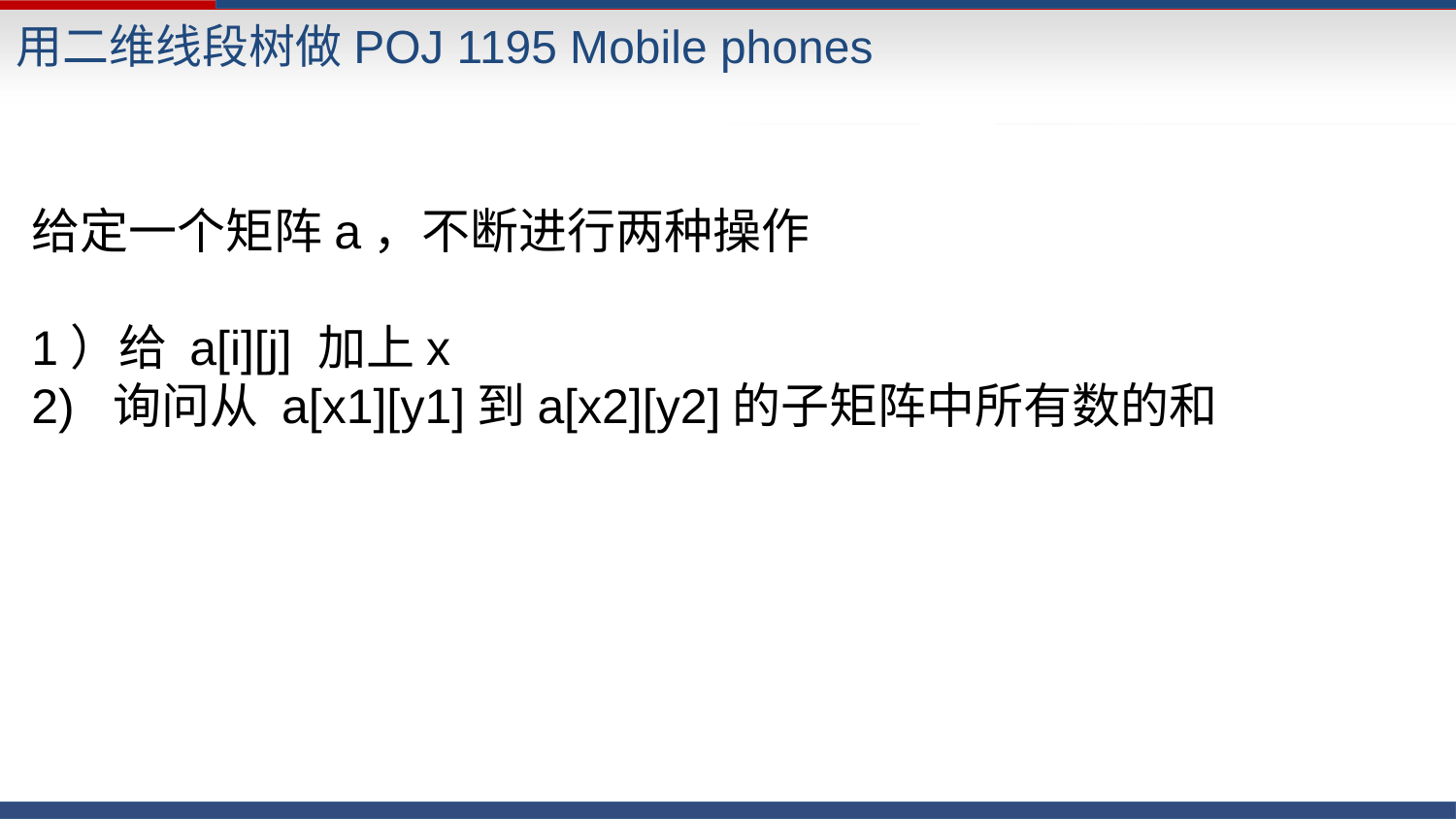

# 用二维线段树做POJ 1195 Mobile phones

给定一个矩阵a，不断进行两种操作

1）给 a[i][j] 加上x
2)  询问从 a[x1][y1]到a[x2][y2]的子矩阵中所有数的和